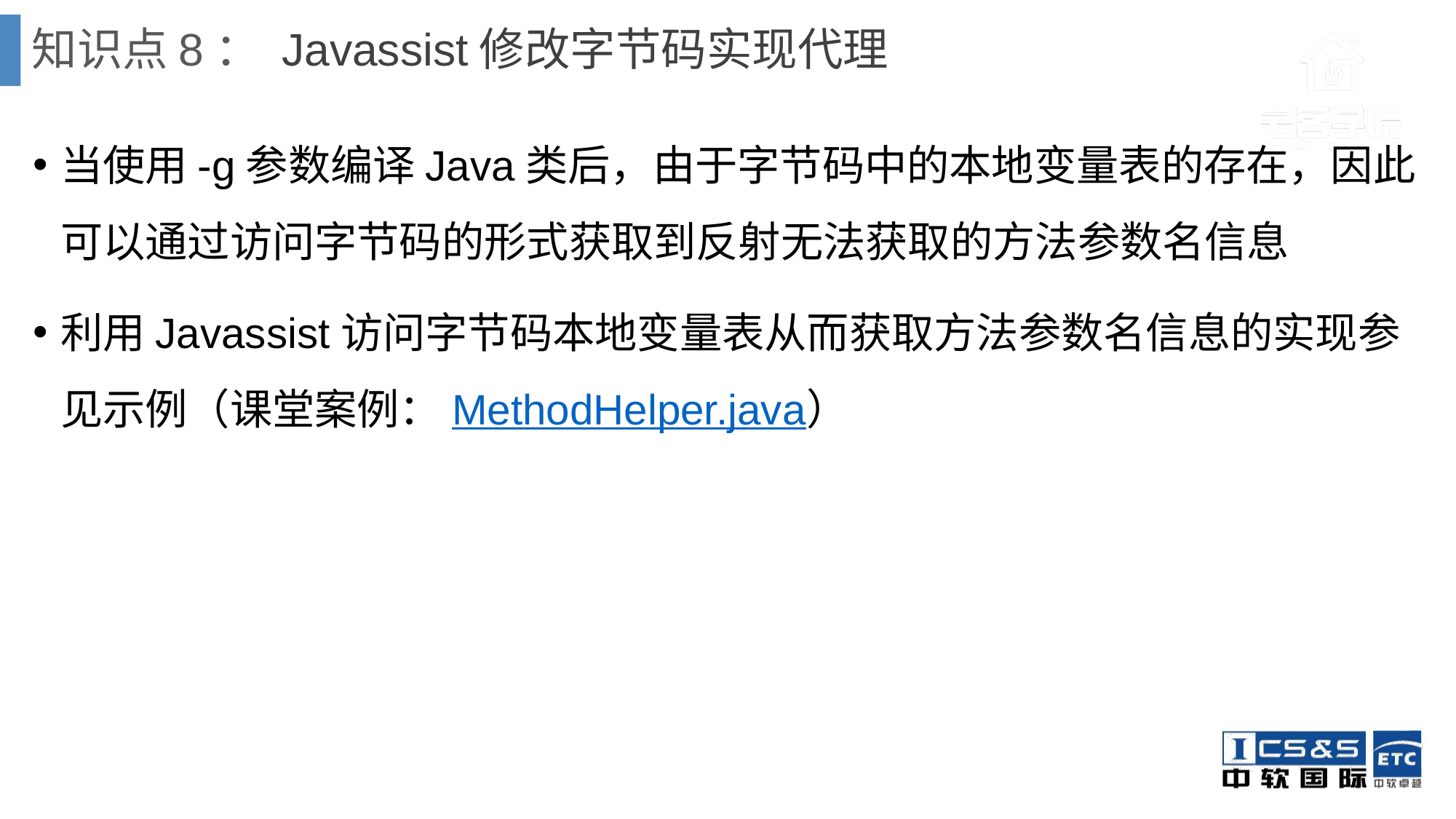

# 知识点8： Javassist修改字节码实现代理
当使用-g参数编译Java类后，由于字节码中的本地变量表的存在，因此可以通过访问字节码的形式获取到反射无法获取的方法参数名信息
利用Javassist访问字节码本地变量表从而获取方法参数名信息的实现参见示例（课堂案例：MethodHelper.java）